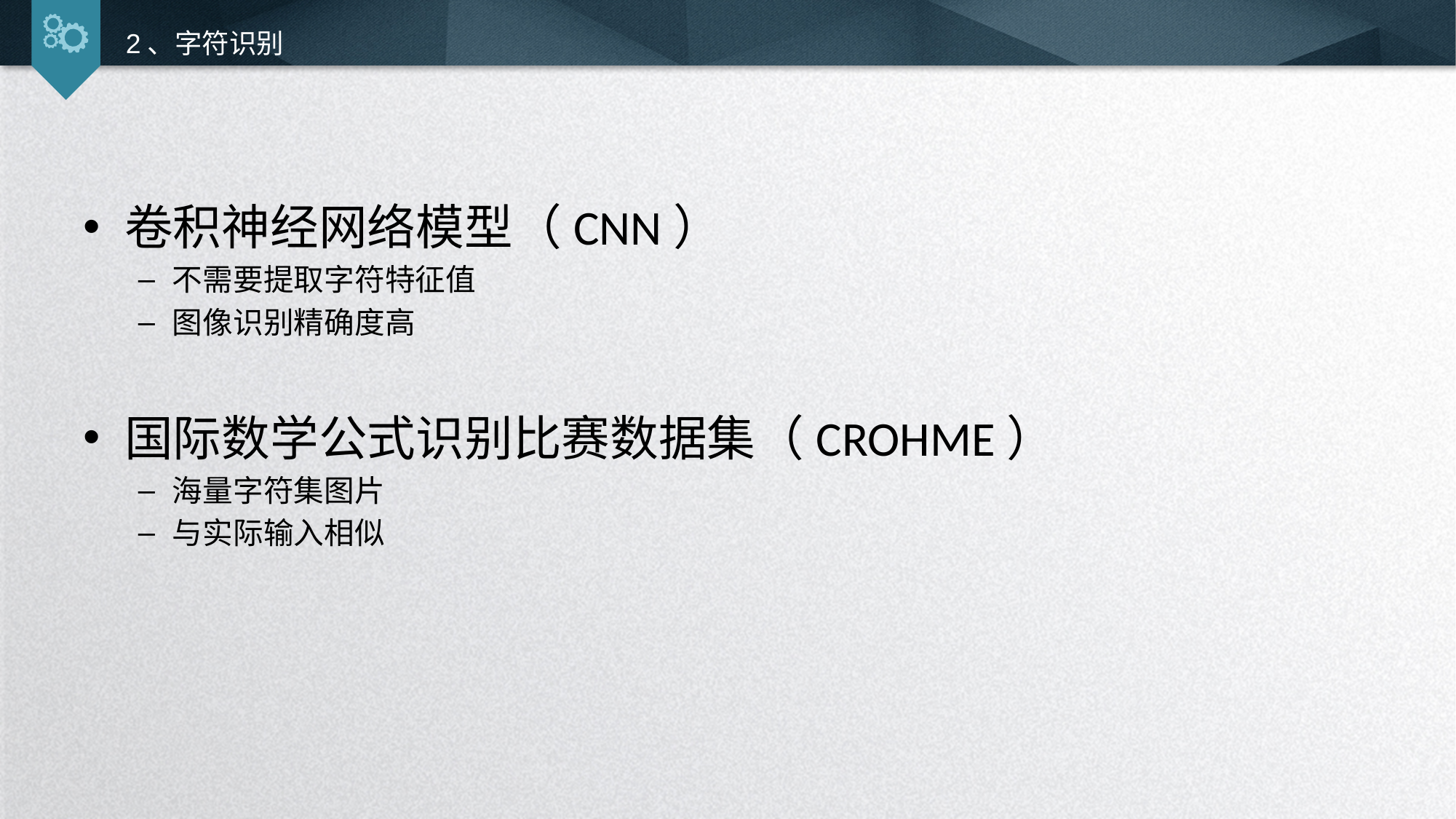

2、字符识别
卷积神经网络模型（CNN）
不需要提取字符特征值
图像识别精确度高

国际数学公式识别比赛数据集（CROHME）
海量字符集图片
与实际输入相似
延时符